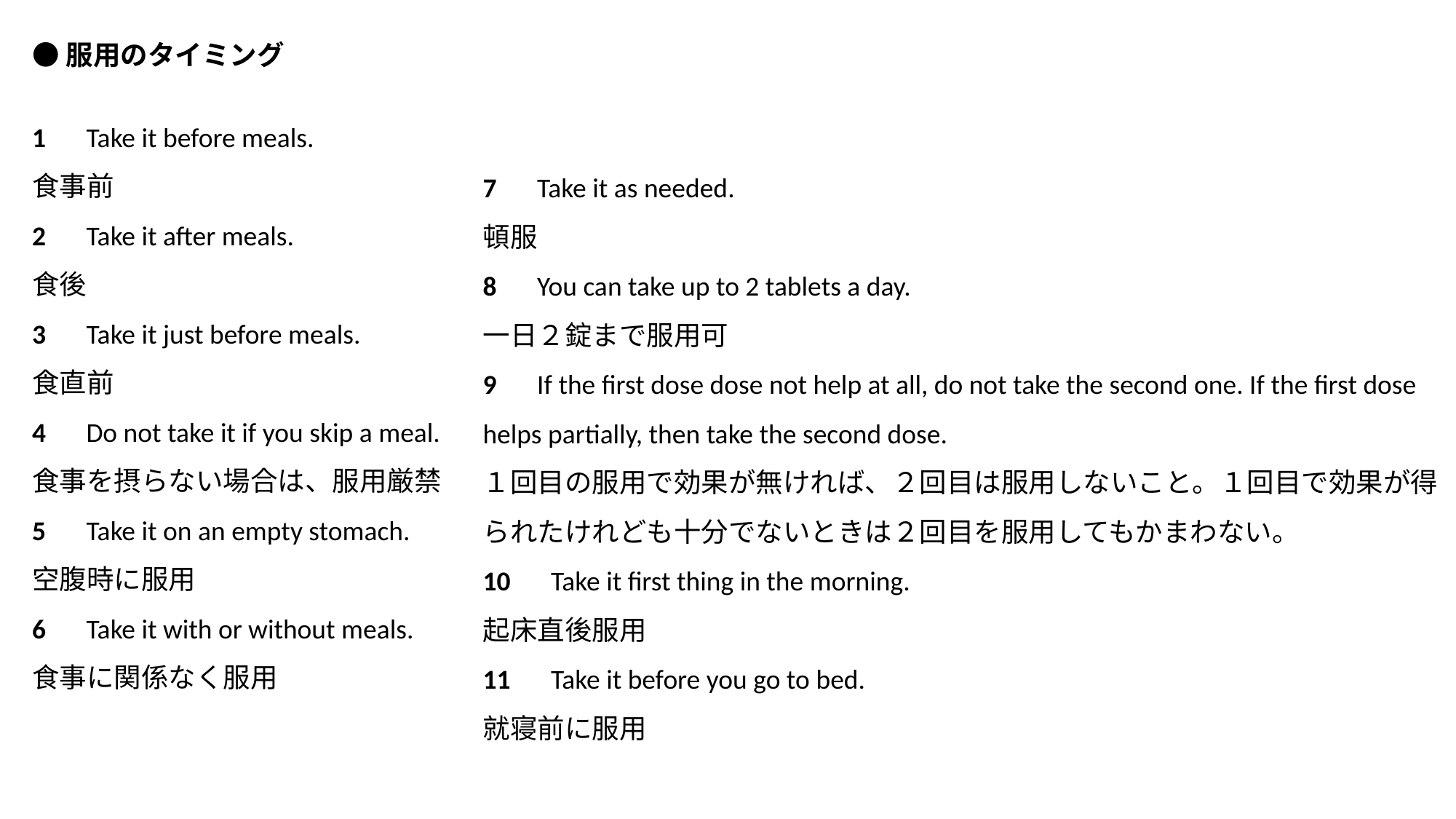

●服用のタイミング

1　Take it before meals.
食事前
2　Take it after meals.
食後
3　Take it just before meals.
食直前
4　Do not take it if you skip a meal.
食事を摂らない場合は、服用厳禁
5　Take it on an empty stomach.
空腹時に服用
6　Take it with or without meals.
食事に関係なく服用

7　Take it as needed.
頓服
8　You can take up to 2 tablets a day.
一日２錠まで服用可
9　If the first dose dose not help at all, do not take the second one. If the first dose helps partially, then take the second dose.
１回目の服用で効果が無ければ、２回目は服用しないこと。１回目で効果が得られたけれども十分でないときは２回目を服用してもかまわない。
10　Take it first thing in the morning.
起床直後服用
11　Take it before you go to bed.
就寝前に服用